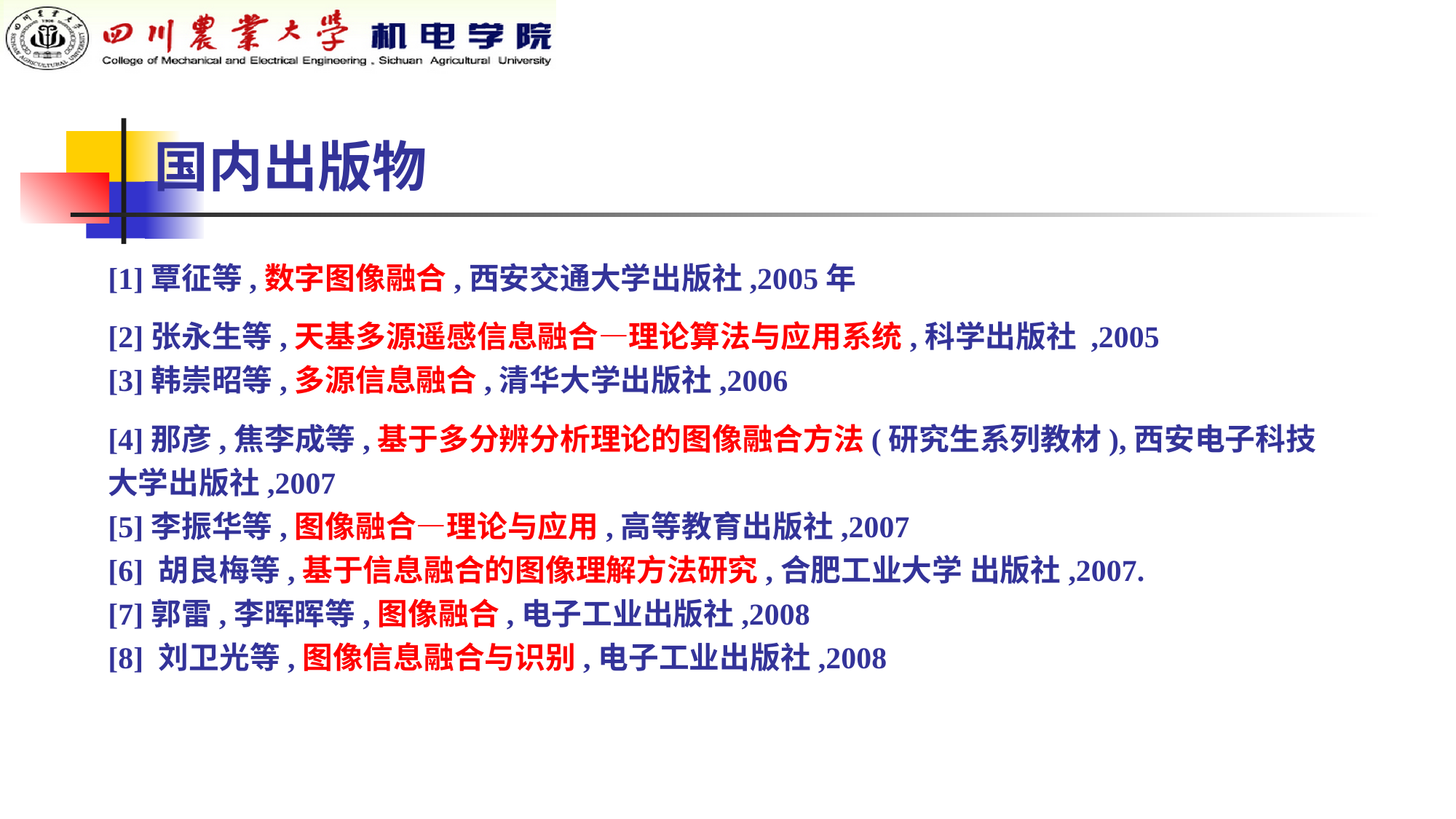

# 国内出版物
[1]覃征等,数字图像融合,西安交通大学出版社,2005年
[2]张永生等,天基多源遥感信息融合—理论算法与应用系统,科学出版社 ,2005
[3]韩崇昭等,多源信息融合,清华大学出版社,2006
[4]那彦,焦李成等,基于多分辨分析理论的图像融合方法(研究生系列教材),西安电子科技大学出版社,2007
[5]李振华等,图像融合—理论与应用,高等教育出版社,2007
[6] 胡良梅等,基于信息融合的图像理解方法研究,合肥工业大学 出版社,2007.
[7]郭雷,李晖晖等,图像融合,电子工业出版社,2008
[8] 刘卫光等,图像信息融合与识别,电子工业出版社,2008